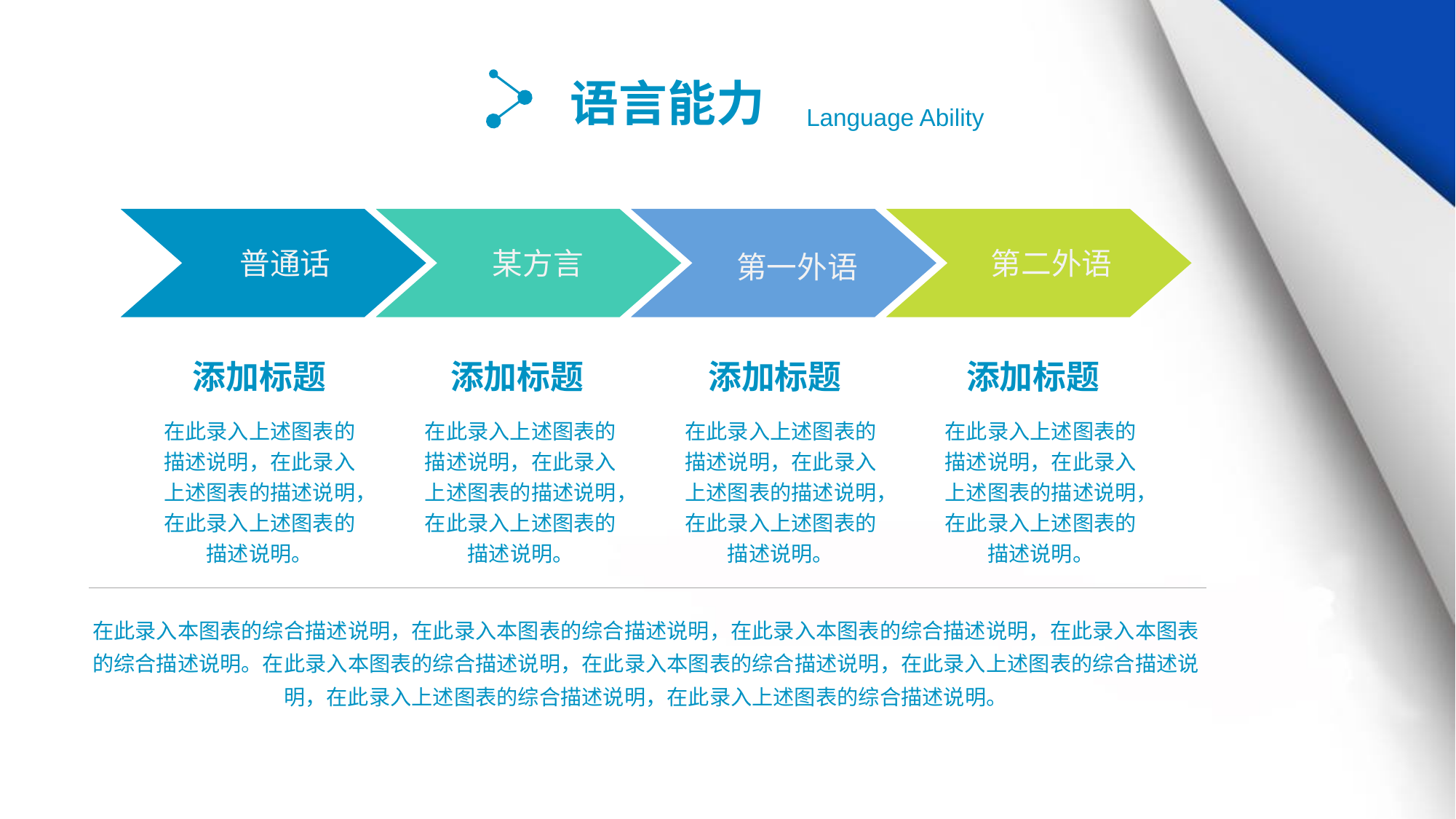

语言能力
Language Ability

普通话

某方言

第一外语

第二外语
添加标题
添加标题
添加标题
添加标题
在此录入上述图表的描述说明，在此录入上述图表的描述说明，在此录入上述图表的描述说明。
在此录入上述图表的描述说明，在此录入上述图表的描述说明，在此录入上述图表的描述说明。
在此录入上述图表的描述说明，在此录入上述图表的描述说明，在此录入上述图表的描述说明。
在此录入上述图表的描述说明，在此录入上述图表的描述说明，在此录入上述图表的描述说明。
在此录入本图表的综合描述说明，在此录入本图表的综合描述说明，在此录入本图表的综合描述说明，在此录入本图表的综合描述说明。在此录入本图表的综合描述说明，在此录入本图表的综合描述说明，在此录入上述图表的综合描述说明，在此录入上述图表的综合描述说明，在此录入上述图表的综合描述说明。